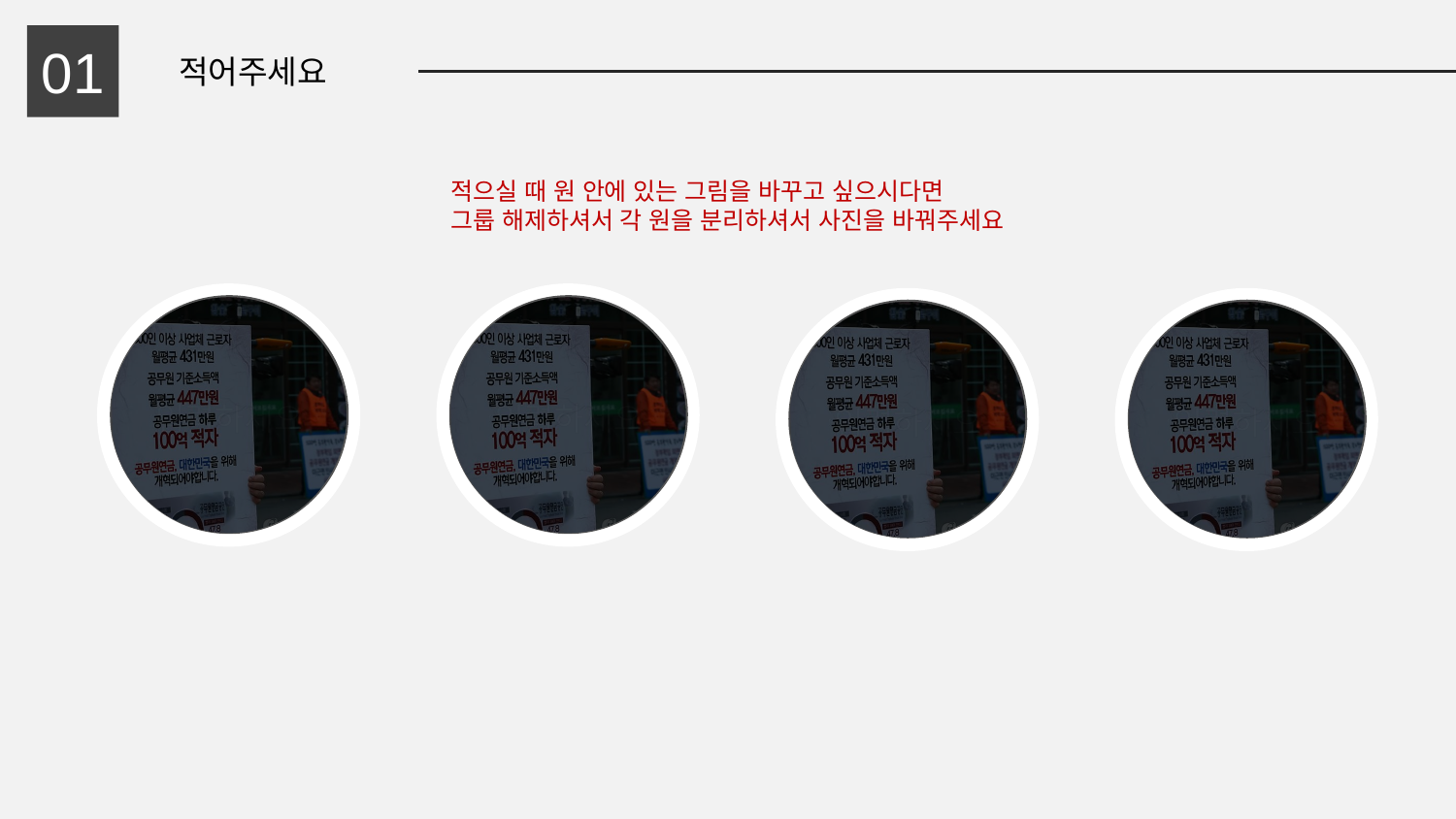

01
적어주세요
적으실 때 원 안에 있는 그림을 바꾸고 싶으시다면
그룹 해제하셔서 각 원을 분리하셔서 사진을 바꿔주세요

입력하세요

입력하세요

입력하세요

입력하세요